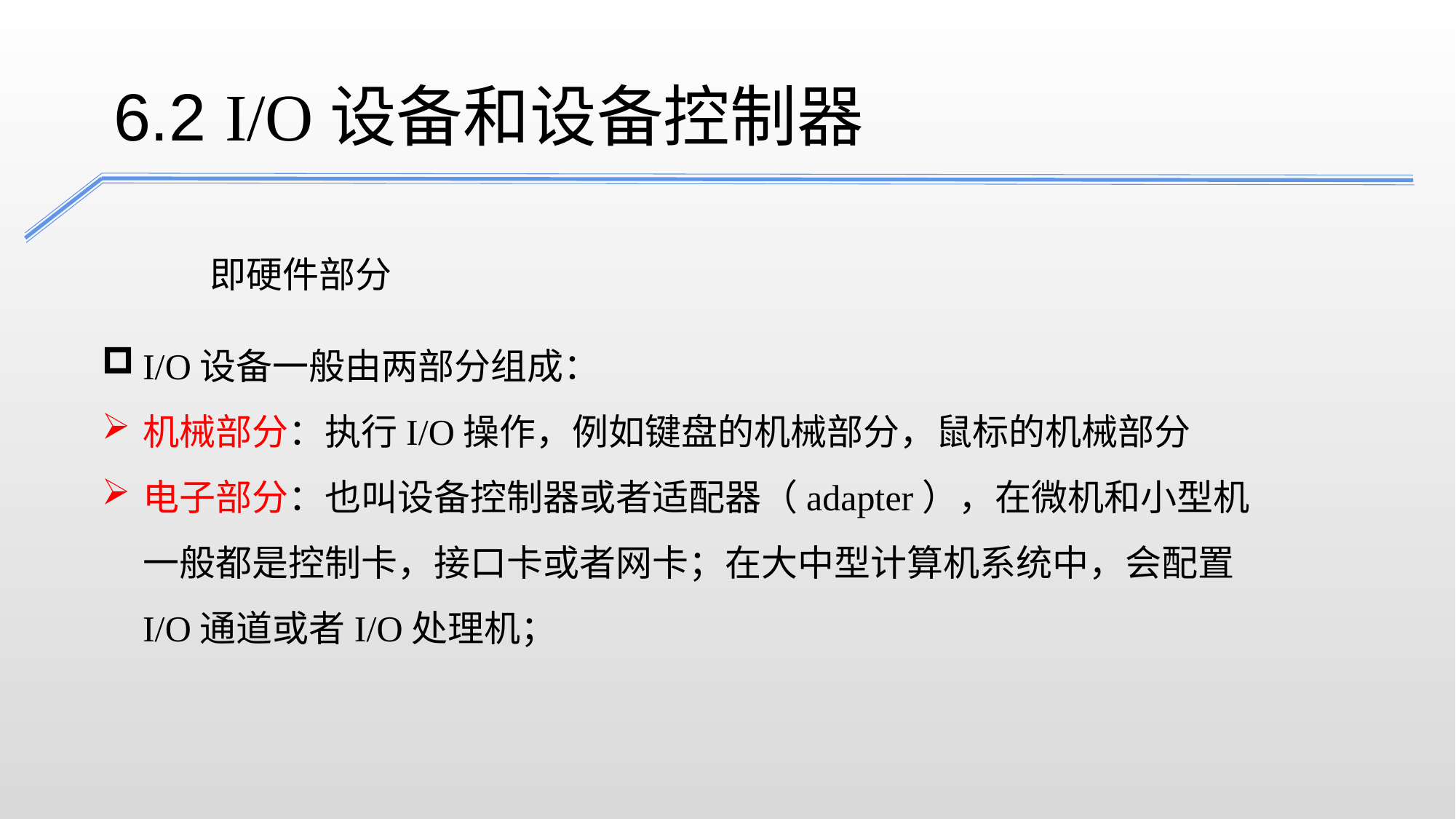

6.2 I/O设备和设备控制器
即硬件部分
I/O设备一般由两部分组成：
机械部分：执行I/O操作，例如键盘的机械部分，鼠标的机械部分
电子部分：也叫设备控制器或者适配器（adapter），在微机和小型机一般都是控制卡，接口卡或者网卡；在大中型计算机系统中，会配置I/O通道或者I/O处理机；